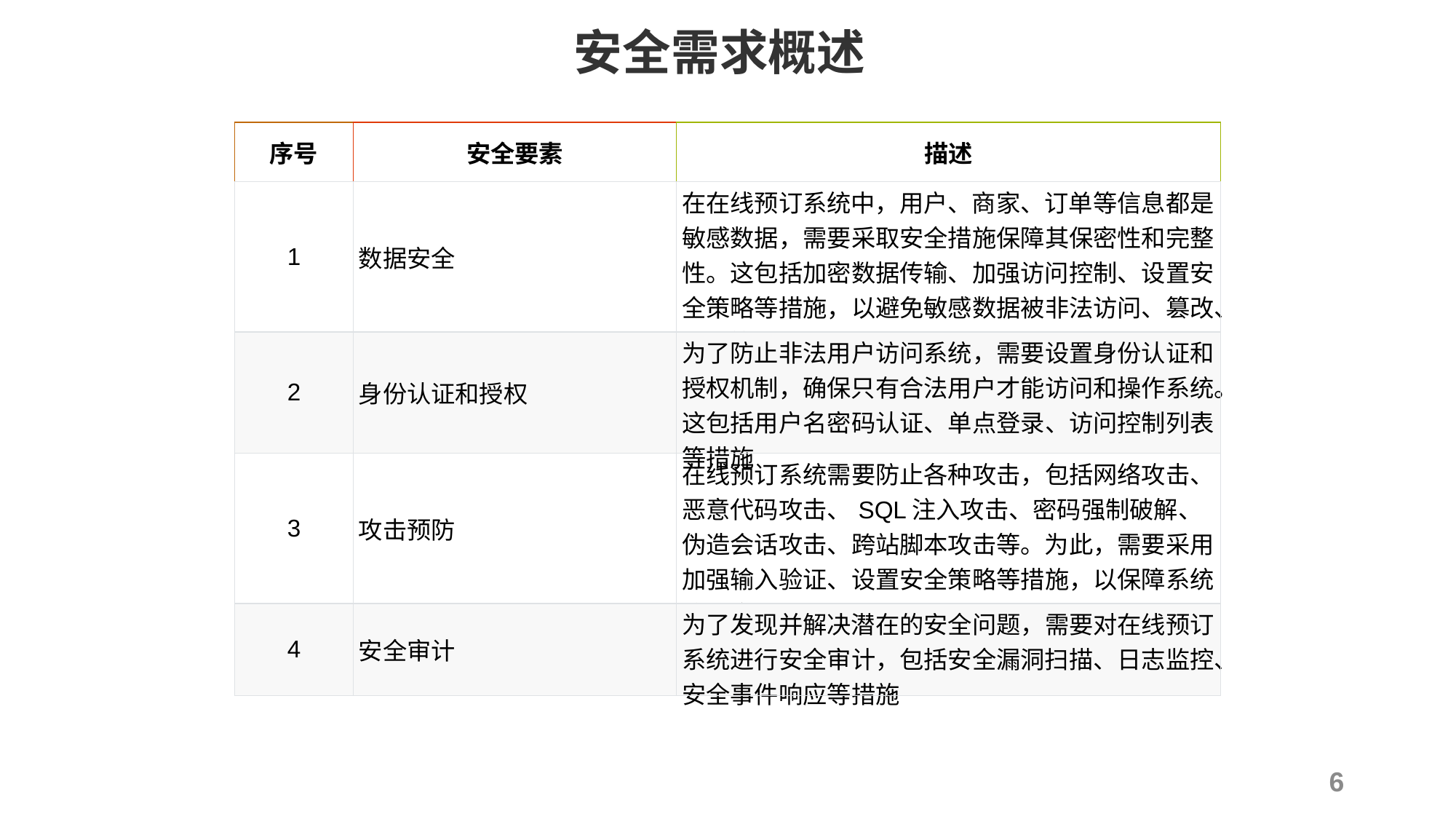

安全需求概述
| 序号 | 安全要素 | 描述 |
| --- | --- | --- |
| 1 | 数据安全 | 在在线预订系统中，用户、商家、订单等信息都是敏感数据，需要采取安全措施保障其保密性和完整性。这包括加密数据传输、加强访问控制、设置安全策略等措施，以避免敏感数据被非法访问、篡改、泄露等问题 |
| 2 | 身份认证和授权 | 为了防止非法用户访问系统，需要设置身份认证和授权机制，确保只有合法用户才能访问和操作系统。这包括用户名密码认证、单点登录、访问控制列表等措施 |
| 3 | 攻击预防 | 在线预订系统需要防止各种攻击，包括网络攻击、恶意代码攻击、SQL注入攻击、密码强制破解、伪造会话攻击、跨站脚本攻击等。为此，需要采用加强输入验证、设置安全策略等措施，以保障系统的安全性 |
| 4 | 安全审计 | 为了发现并解决潜在的安全问题，需要对在线预订系统进行安全审计，包括安全漏洞扫描、日志监控、安全事件响应等措施 |
6